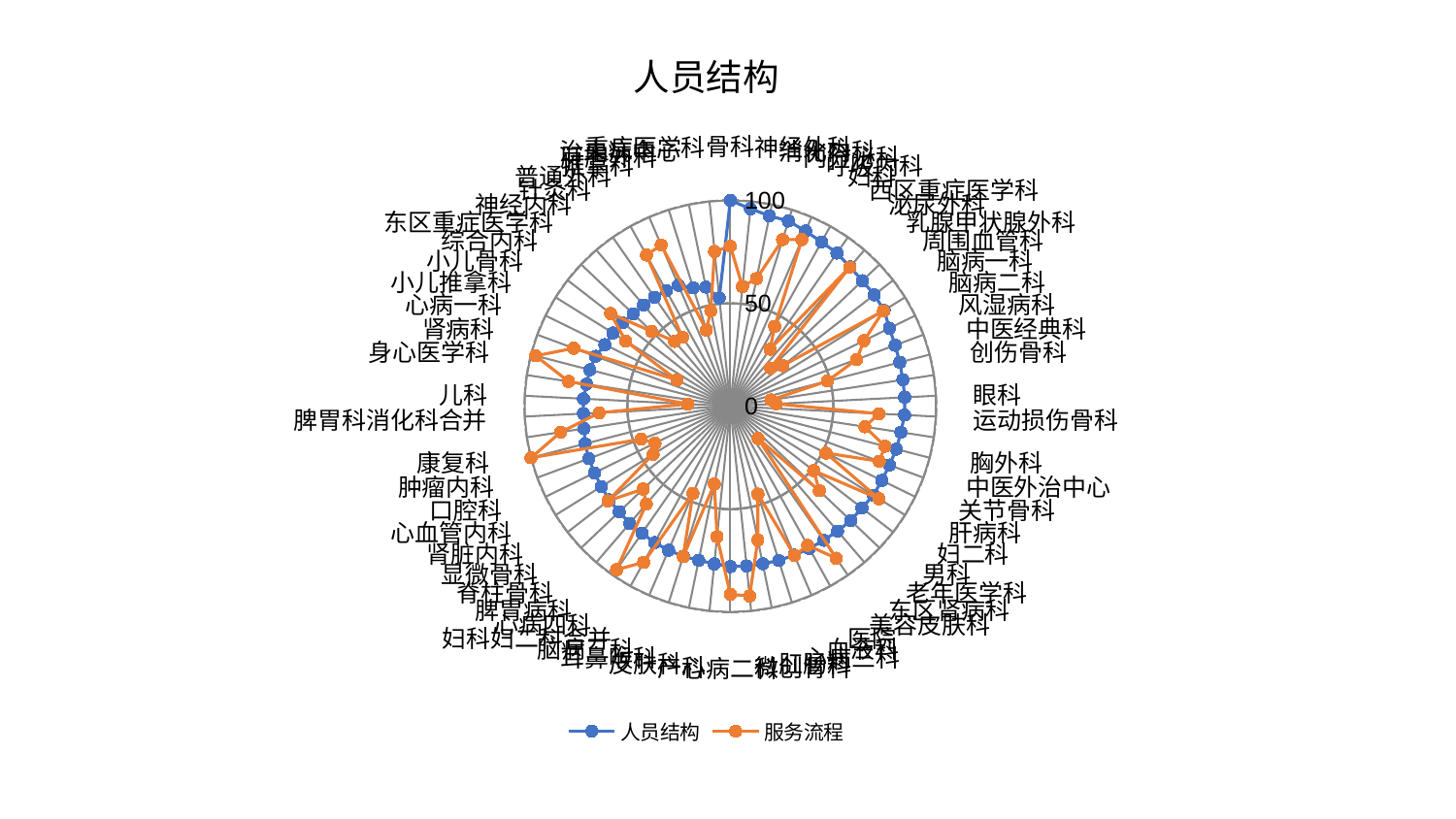

### Chart: 人员结构

| Category | 人员结构 | 服务流程 |
|---|---|---|
| 骨科 | 100.0 | 77.72107845879428 |
| 神经外科 | 96.42928084825628 | 58.43322045116816 |
| 消化内科 | 94.4232534207852 | 63.28555579868291 |
| 内分泌科 | 94.28586715247596 | 84.80155862109503 |
| 呼吸内科 | 92.60591570113746 | 88.12164759825616 |
| 妇科 | 91.27180287833119 | 44.359098285396 |
| 西区重症医学科 | 90.63912229227213 | 33.782977481047624 |
| 泌尿外科 | 89.18383911048493 | 89.03070443835263 |
| 乳腺甲状腺外科 | 88.49317802072736 | 26.889126379815405 |
| 周围血管科 | 88.41087255105353 | 32.13684462446772 |
| 脑病一科 | 88.02113815429546 | 87.62246804787873 |
| 脑病二科 | 86.05013994384537 | 72.27031422043987 |
| 风湿病科 | 85.35853293231213 | 65.40488861219578 |
| 中医经典科 | 84.99594214898708 | 48.68192371448365 |
| 创伤骨科 | 84.79346145056317 | 20.002484768403303 |
| 眼科 | 84.78261217391696 | 22.314436832142004 |
| 运动损伤骨科 | 84.7421952849973 | 72.27481536217785 |
| 胸外科 | 83.78889014038995 | 66.12569100868662 |
| 中医外治中心 | 83.28160559546996 | 77.58457088728358 |
| 关节骨科 | 82.40213775048349 | 77.12769808689757 |
| 肝病科 | 81.93739510060365 | 51.698794508619734 |
| 妇二科 | 81.83602502802364 | 85.04196018010967 |
| 男科 | 80.82678379099588 | 51.15993214055909 |
| 老年医学科 | 80.67778431166074 | 59.61363386778717 |
| 东区肾病科 | 79.98078465858492 | 20.699268963572838 |
| 美容皮肤科 | 79.37740326968002 | 90.014738109534 |
| 医院 | 79.06535841487158 | 77.33800019143354 |
| 血液科 | 78.78155687618307 | 78.97117854817631 |
| 心病三科 | 78.5672413104741 | 44.74461852211142 |
| 肛肠科 | 78.18297257341965 | 66.36010545735985 |
| 微创骨科 | 78.03498660728141 | 92.71633575707789 |
| 心病二科 | 77.95982857581768 | 91.40532083865473 |
| 产科 | 77.02141460225319 | 63.698882911257954 |
| 皮肤科 | 76.44896231614815 | 38.57991218869989 |
| 耳鼻喉科 | 76.42018305810042 | 76.62186987457406 |
| 脑病三科 | 76.13957826487065 | 46.11645661173402 |
| 妇科妇二科合并 | 75.81663145169445 | 86.74752597643202 |
| 心病四科 | 75.1316784559937 | 96.80821792773104 |
| 脾胃病科 | 75.09111104010135 | 62.66571752317986 |
| 脊柱骨科 | 74.48611137587376 | 58.448126206737484 |
| 显微骨科 | 74.38630975640719 | 75.21742294904448 |
| 肾脏内科 | 73.82495977289524 | 44.228978407840906 |
| 心血管内科 | 73.5360499428307 | 40.79829065990661 |
| 口腔科 | 73.28686772840193 | 46.23877245495919 |
| 肿瘤内科 | 72.89035027778503 | 100.0 |
| 康复科 | 71.91868459062057 | 83.35664080358428 |
| 脾胃科消化科合并 | 71.47559371518646 | 63.79022348184925 |
| 儿科 | 71.42349247279203 | 20.81720287244851 |
| 身心医学科 | 70.67471294960086 | 79.53068685782358 |
| 肾病科 | 70.49753754883447 | 97.71037262647859 |
| 心病一科 | 69.80018337760619 | 81.10938076100733 |
| 小儿推拿科 | 67.90697290926794 | 28.962583936748906 |
| 小儿骨科 | 67.23705164649981 | 59.93538137471435 |
| 综合内科 | 66.26290734534798 | 73.5660198932375 |
| 东区重症医学科 | 65.16721413998918 | 52.799603218204176 |
| 神经内科 | 64.75626133257911 | 41.50430791710933 |
| 针灸科 | 64.52169134743937 | 40.770475020394656 |
| 普通外科 | 64.22804775565744 | 84.0073141568234 |
| 推拿科 | 63.99692771745489 | 85.18824778391769 |
| 肝胆外科 | 60.269939557506305 | 38.8292100675798 |
| 治未病中心 | 59.0736735937748 | 47.30307465290867 |
| 重症医学科 | 52.86960649067441 | 75.56779589851709 |
23